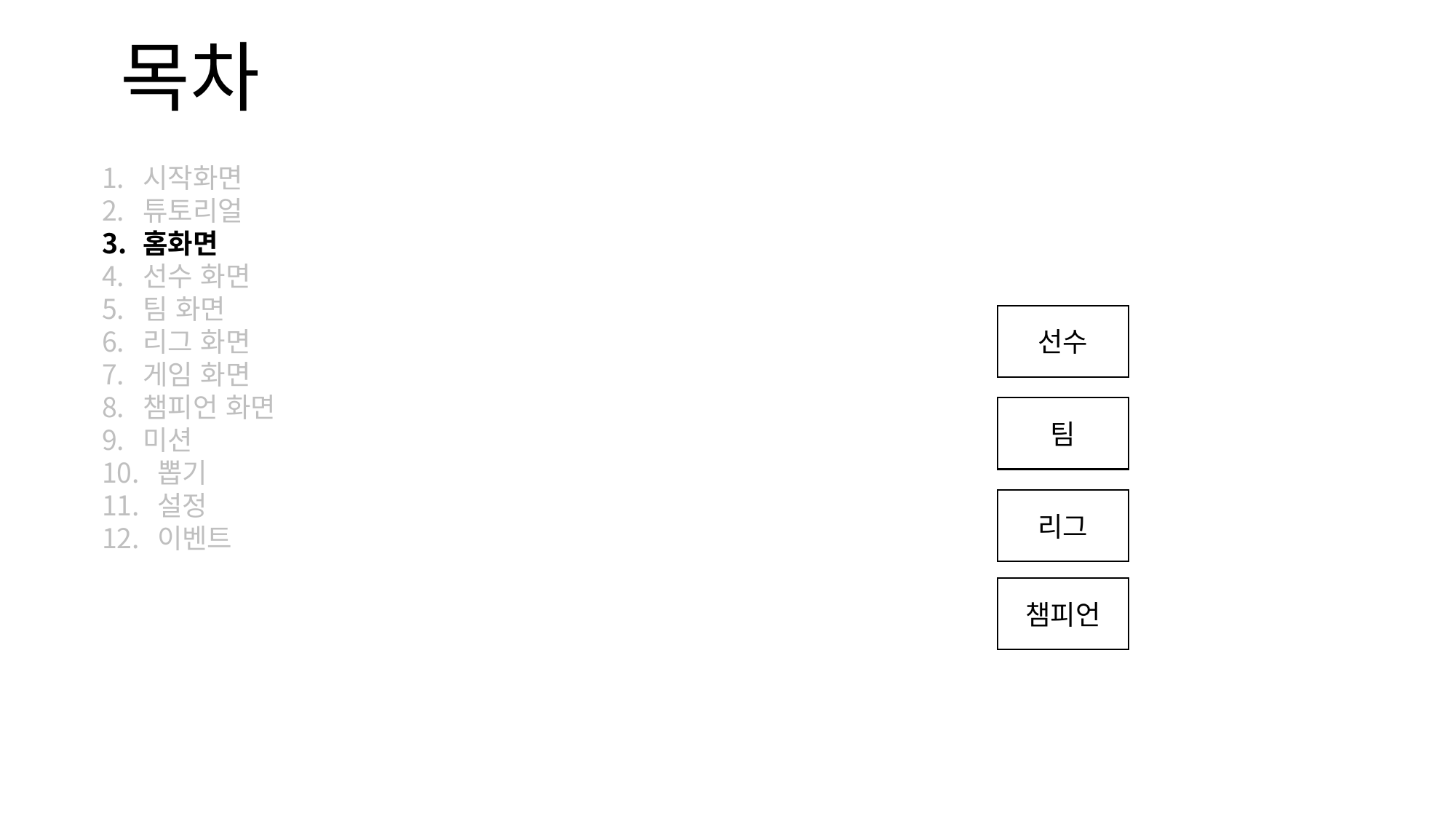

# 목차
시작화면
튜토리얼
홈화면
선수 화면
팀 화면
리그 화면
게임 화면
챔피언 화면
미션
 뽑기
 설정
 이벤트
선수
팀
리그
챔피언